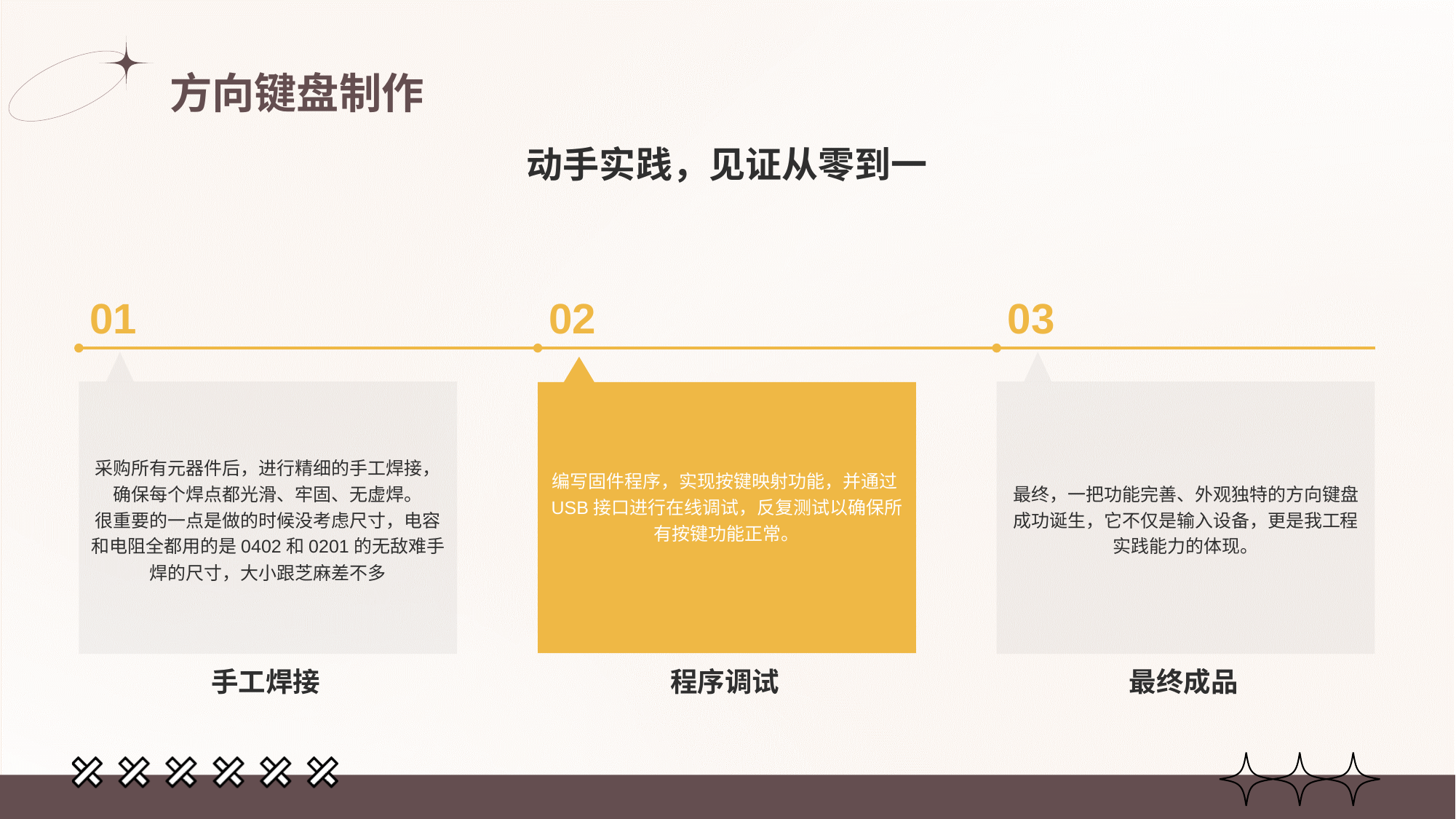

# 方向键盘制作
动手实践，见证从零到一
01
采购所有元器件后，进行精细的手工焊接，确保每个焊点都光滑、牢固、无虚焊。
很重要的一点是做的时候没考虑尺寸，电容和电阻全都用的是0402和0201的无敌难手焊的尺寸，大小跟芝麻差不多
手工焊接

02
编写固件程序，实现按键映射功能，并通过USB接口进行在线调试，反复测试以确保所有按键功能正常。
程序调试
03
最终，一把功能完善、外观独特的方向键盘成功诞生，它不仅是输入设备，更是我工程实践能力的体现。
最终成品